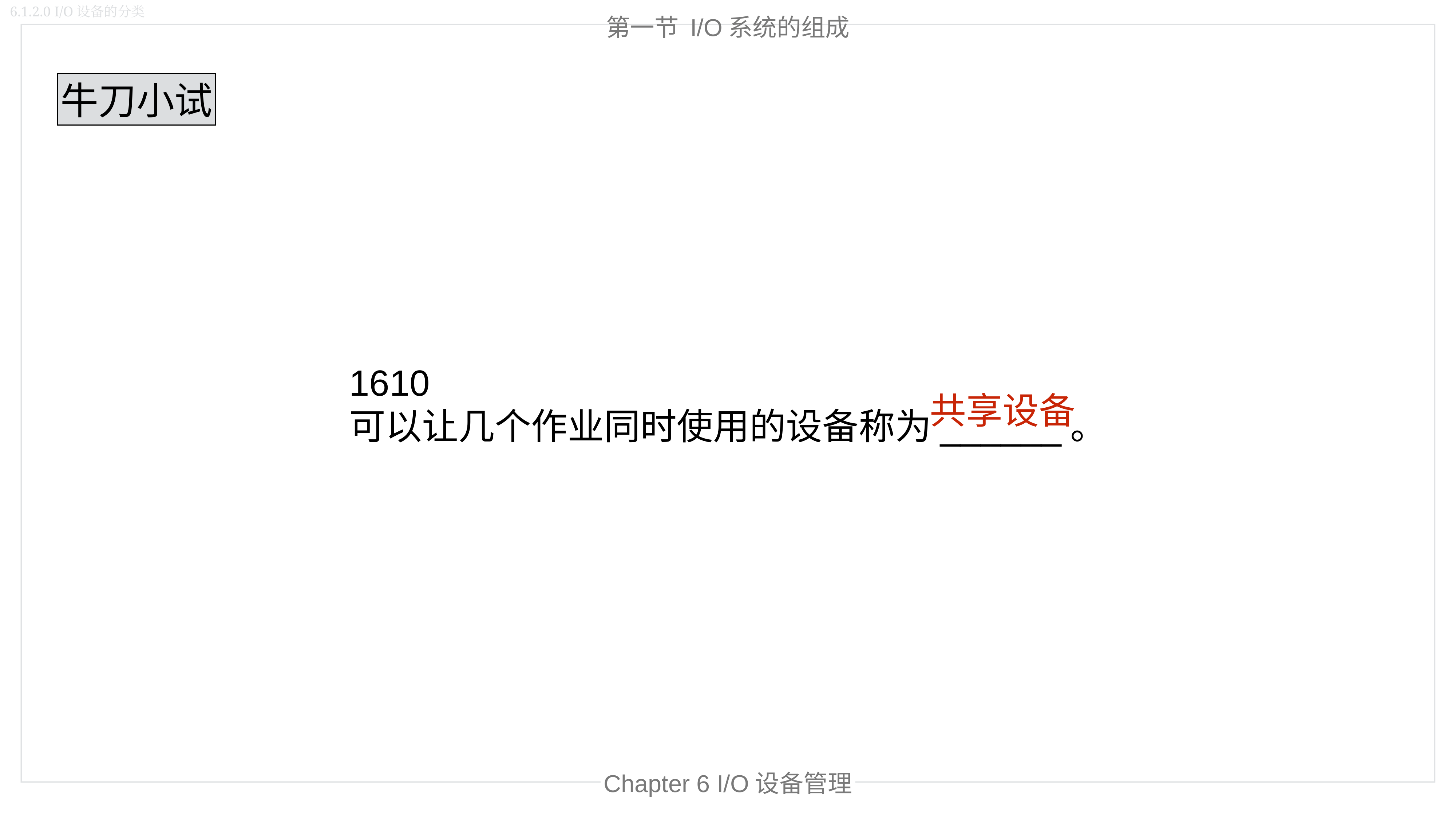

6.1.2.0 I/O设备的分类
第一节 I/O系统的组成

牛刀小试
1610
可以让几个作业同时使用的设备称为______。
共享设备
Chapter 6 I/O设备管理